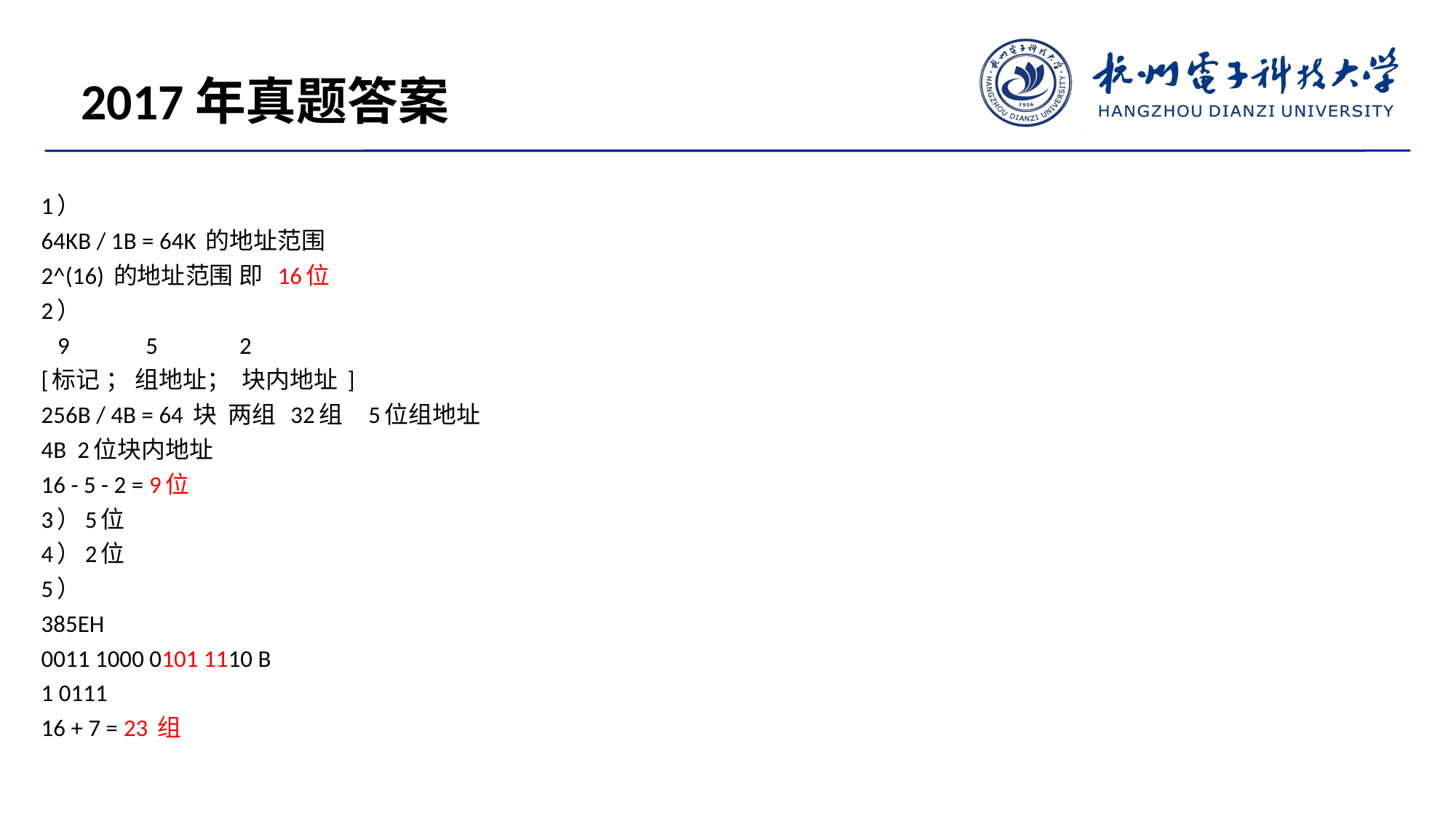

2017年真题答案
1）
64KB / 1B = 64K 的地址范围
2^(16) 的地址范围 即  16位
2）
   9              5               2
[标记 ； 组地址；  块内地址 ]
256B / 4B = 64 块  两组  32组    5位组地址
4B  2位块内地址
16 - 5 - 2 = 9位
3）5位
4）2位
5）
385EH
0011 1000 0101 1110 B
1 0111
16 + 7 = 23 组